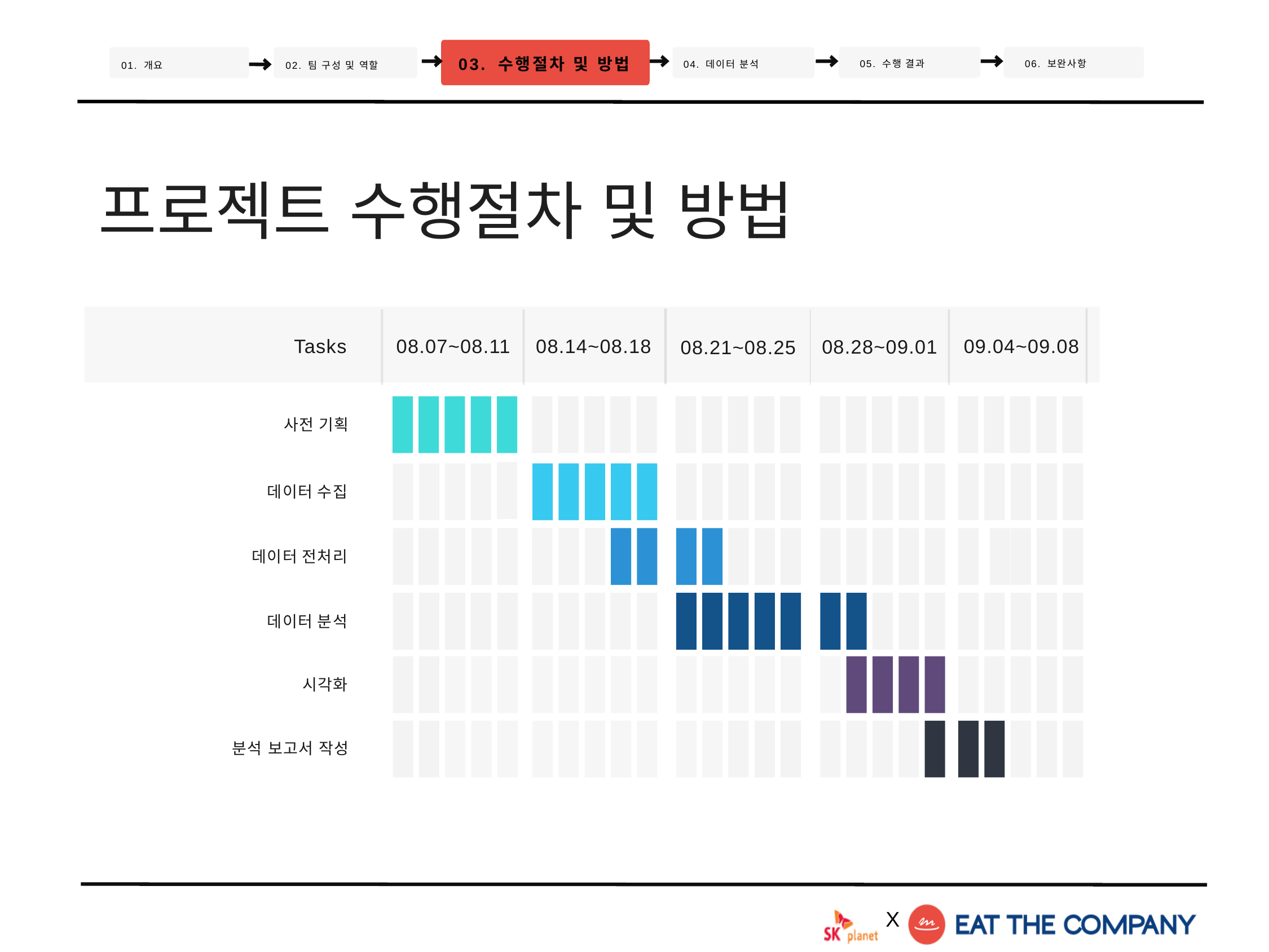

03. 수행절차 및 방법

05. 수행 결과

06. 보완사항

01. 개요

  04. 데이터 분석

02. 팀 구성 및 역할

프로젝트 수행절차 및 방법

Tasks
08.07~08.11
08.14~08.18
09.04~09.08
08.28~09.01
08.21~08.25

사전 기획

데이터 수집

데이터 전처리

데이터 분석

시각화

분석 보고서 작성

X